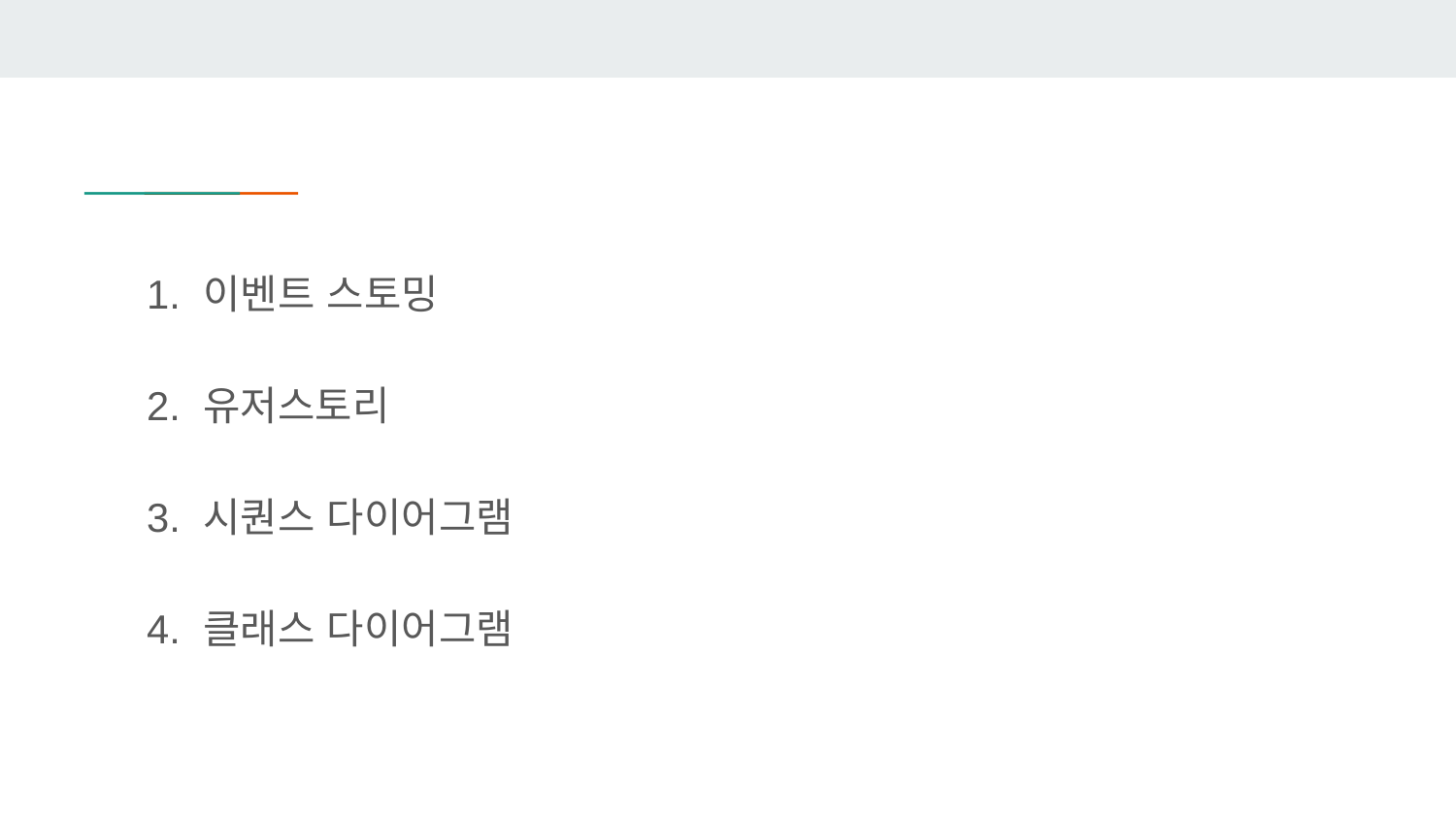

이벤트 스토밍

유저스토리

시퀀스 다이어그램

클래스 다이어그램